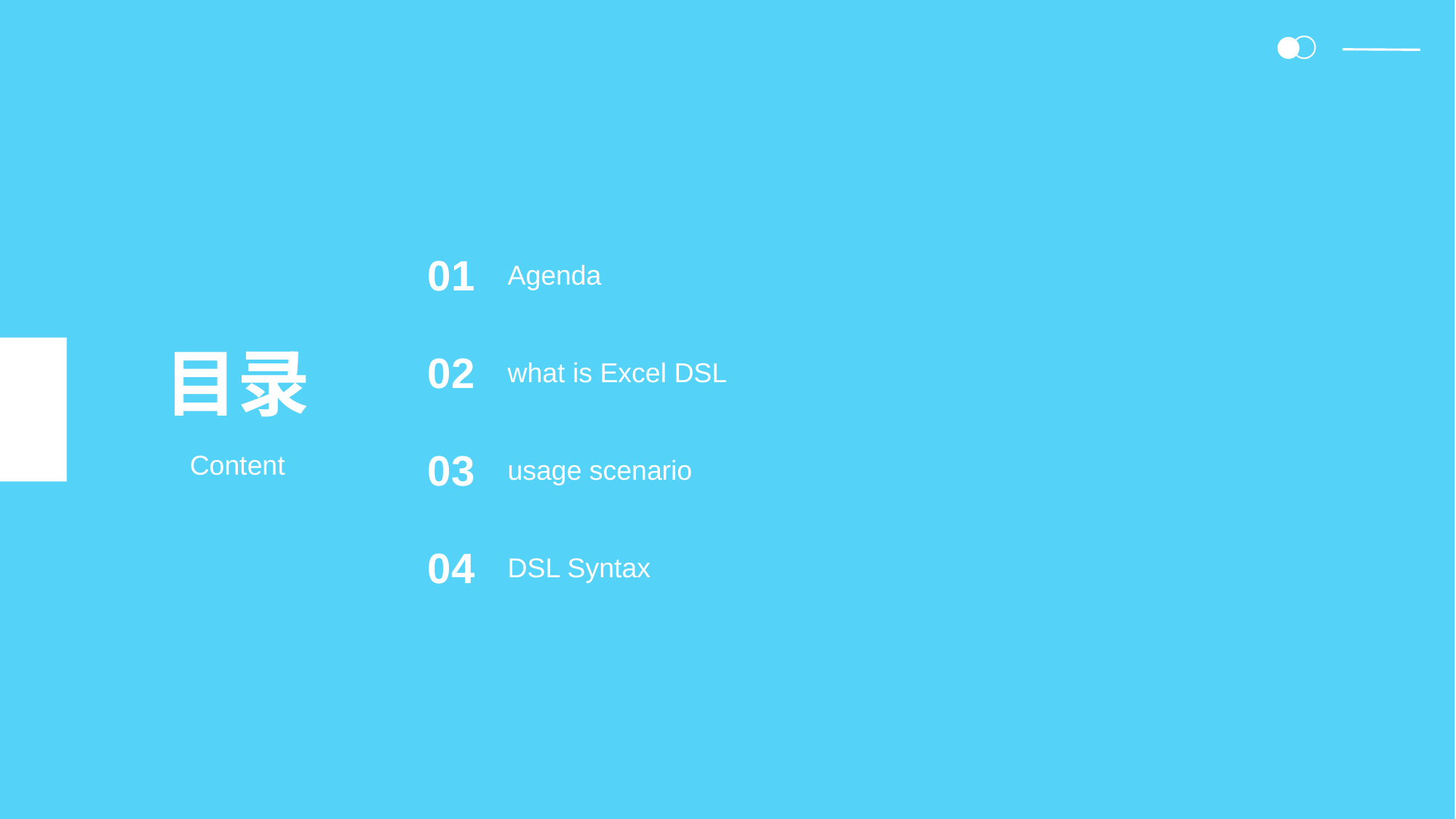

Agenda
01
目录
what is Excel DSL
02

usage scenario
03
Content
DSL Syntax
04